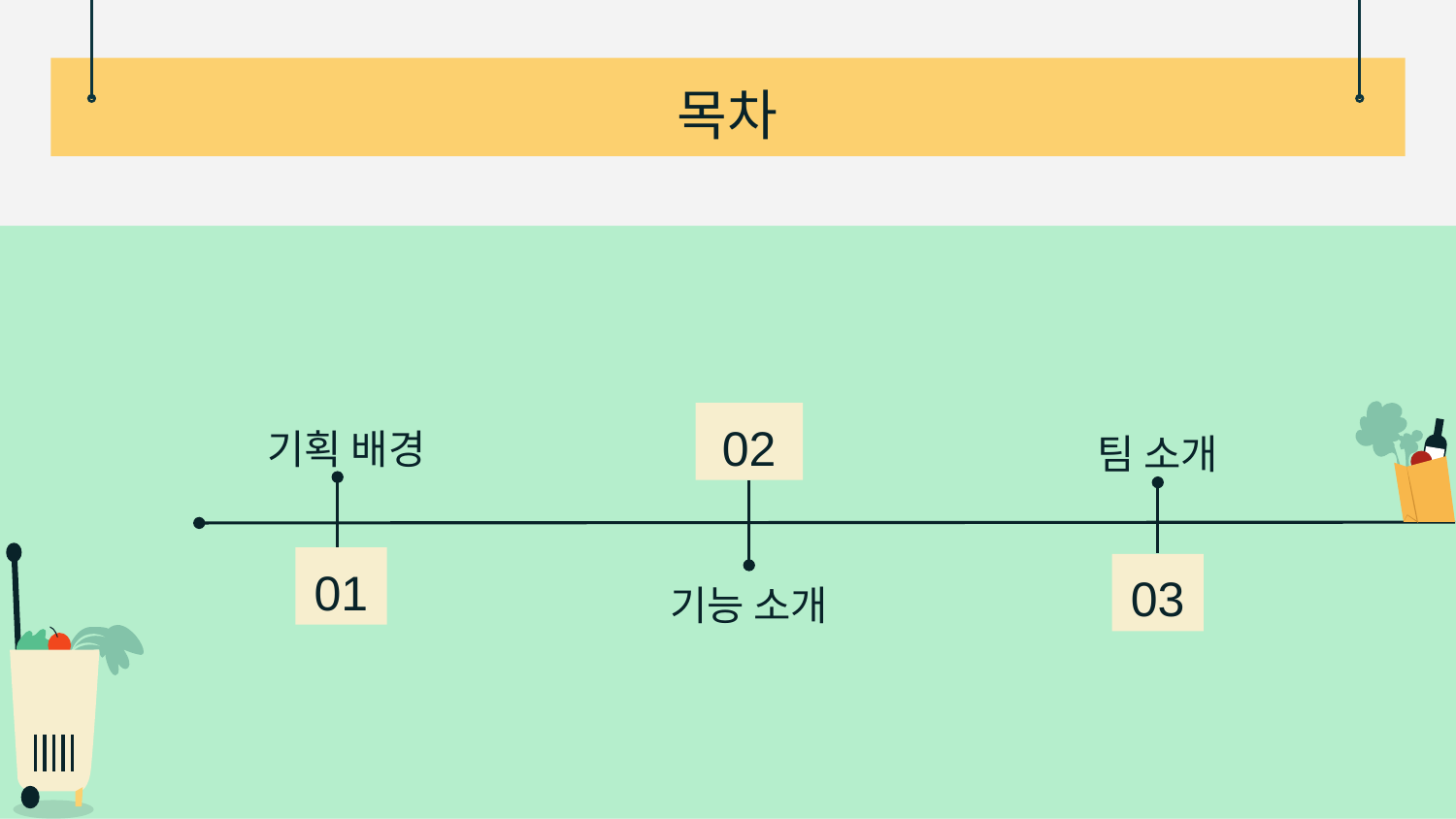

# 목차

02
기획 배경

팀 소개

01
03
기능 소개